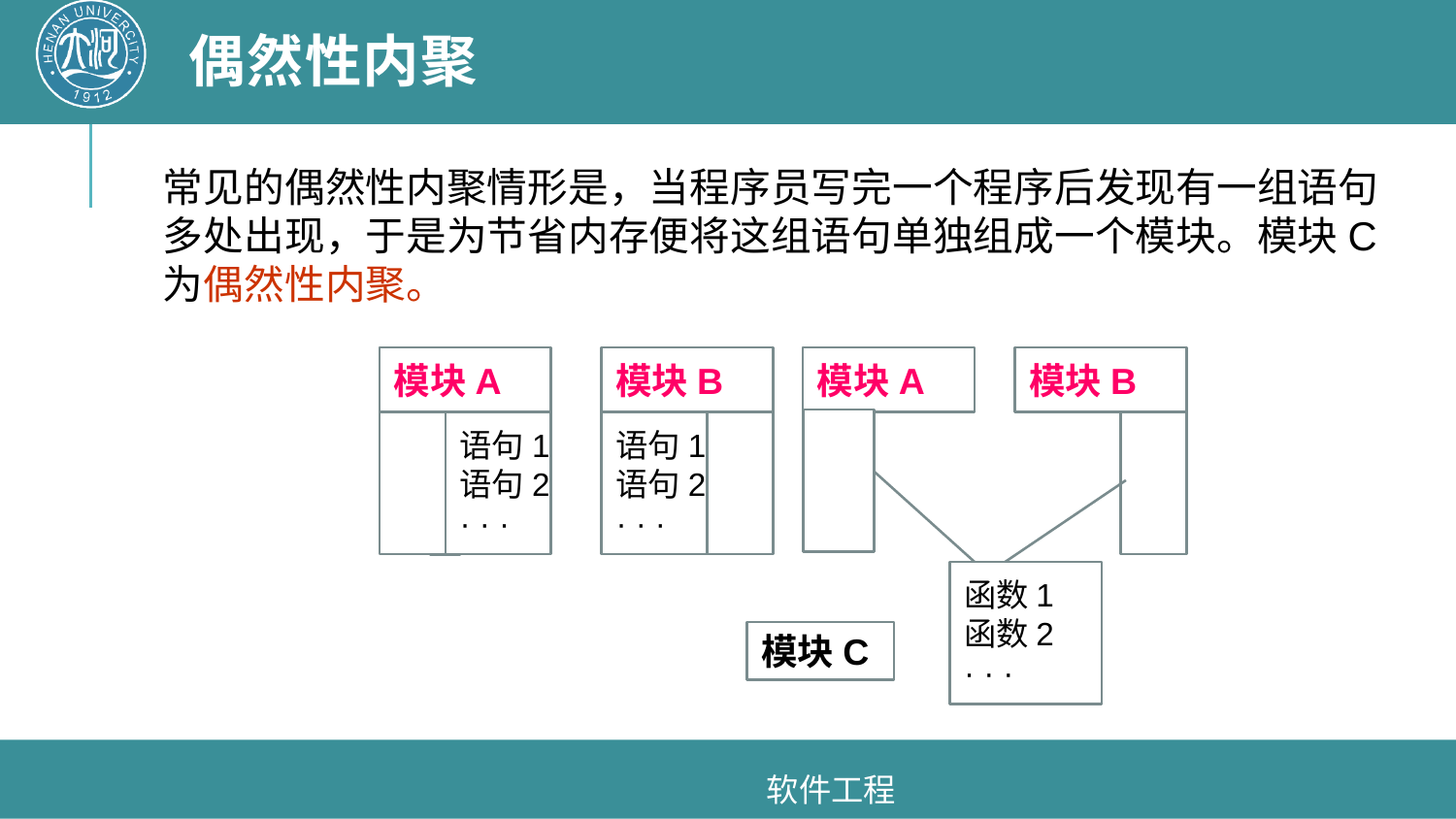

# 偶然性内聚
常见的偶然性内聚情形是，当程序员写完一个程序后发现有一组语句多处出现，于是为节省内存便将这组语句单独组成一个模块。模块C为偶然性内聚。
模块A

模块B
模块A
模块B

语句1
语句2
· · ·
语句1
语句2
· · ·

函数1
函数2
· · ·
模块C

软件工程
170